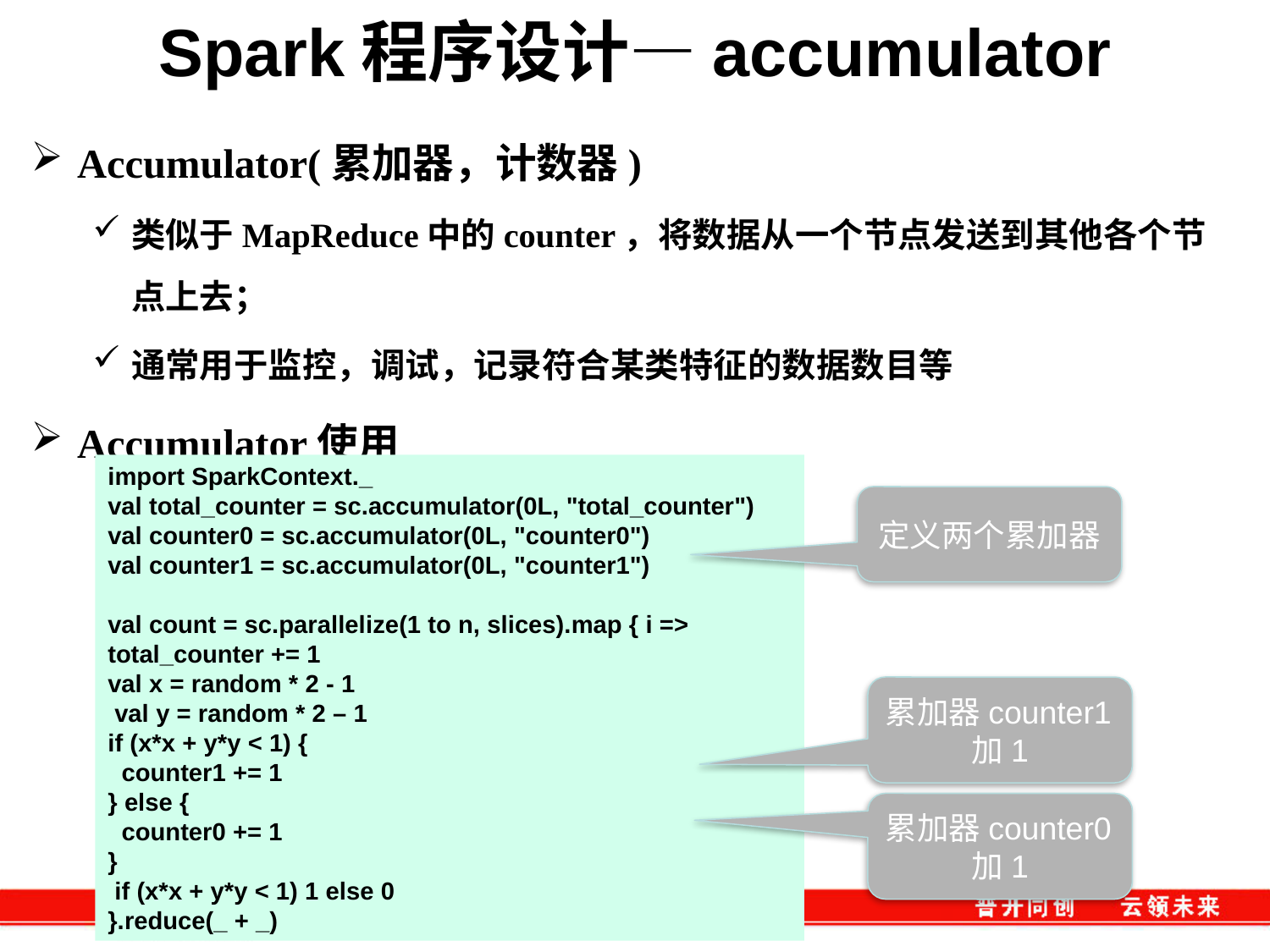

# Spark程序设计—accumulator
Accumulator(累加器，计数器)
类似于MapReduce中的counter，将数据从一个节点发送到其他各个节点上去；
通常用于监控，调试，记录符合某类特征的数据数目等
Accumulator使用
import SparkContext._
val total_counter = sc.accumulator(0L, "total_counter")
val counter0 = sc.accumulator(0L, "counter0")
val counter1 = sc.accumulator(0L, "counter1")

val count = sc.parallelize(1 to n, slices).map { i =>
total_counter += 1
val x = random * 2 - 1
 val y = random * 2 – 1
if (x*x + y*y < 1) {
  counter1 += 1
} else {
  counter0 += 1
}
 if (x*x + y*y < 1) 1 else 0
}.reduce(_ + _)
定义两个累加器
累加器counter1加1
累加器counter0加1